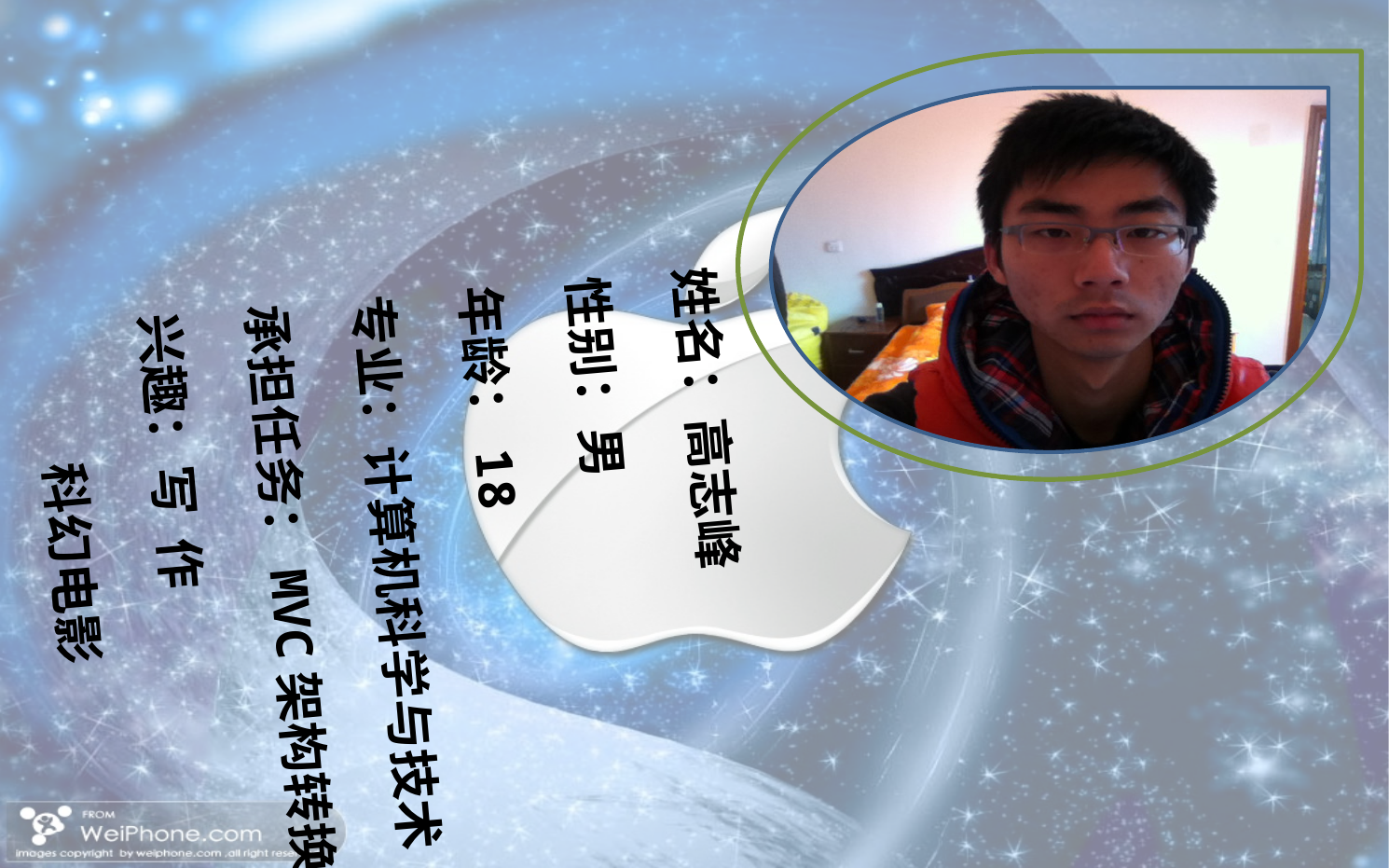

姓名：高志峰
性别：男
年龄：18
专业：计算机科学与技术
承担任务：MVC架构转换
兴趣：写  作
	科幻电影